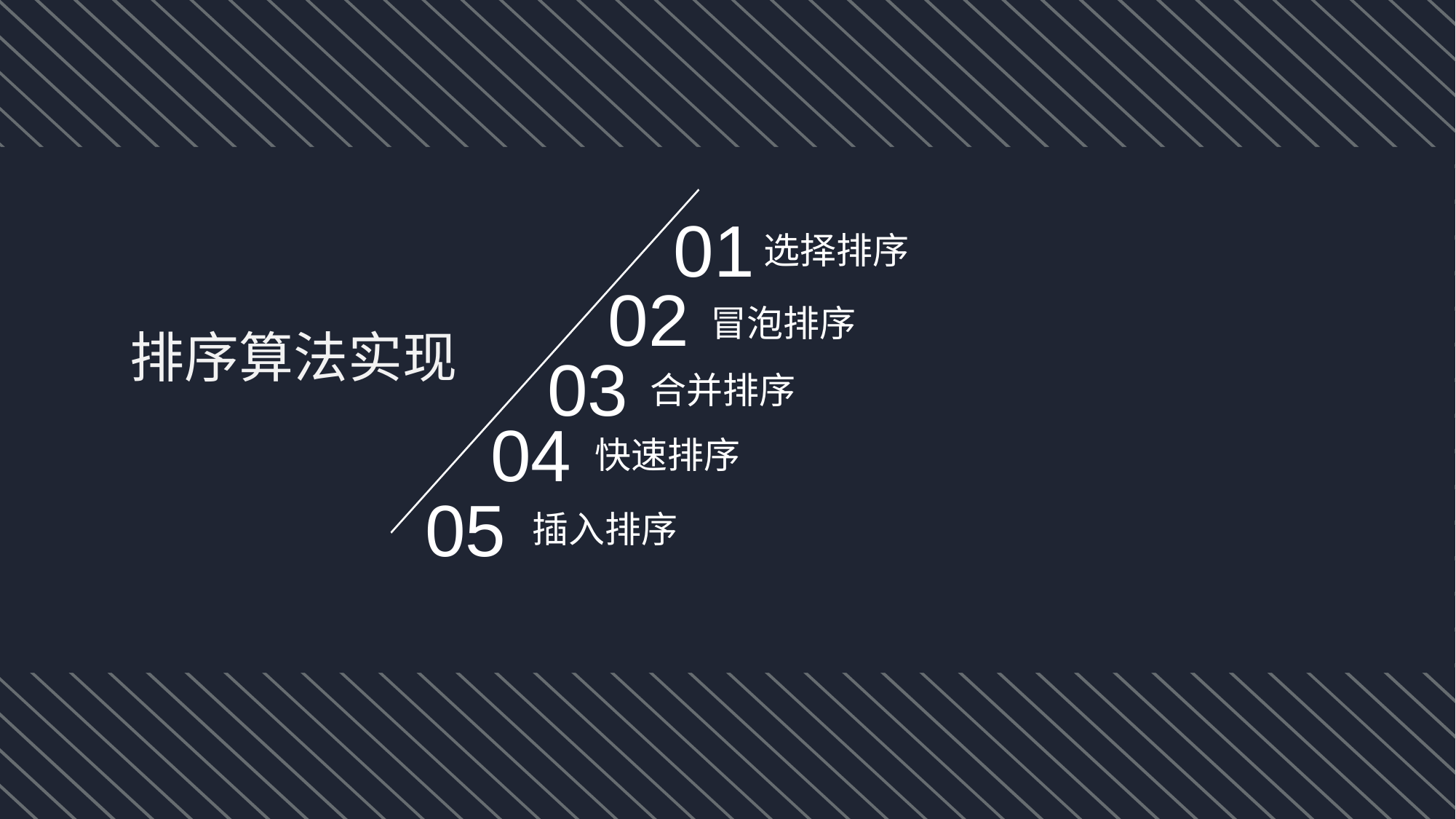

01
选择排序
02
冒泡排序
排序算法实现
03
合并排序
04
快速排序
05
插入排序